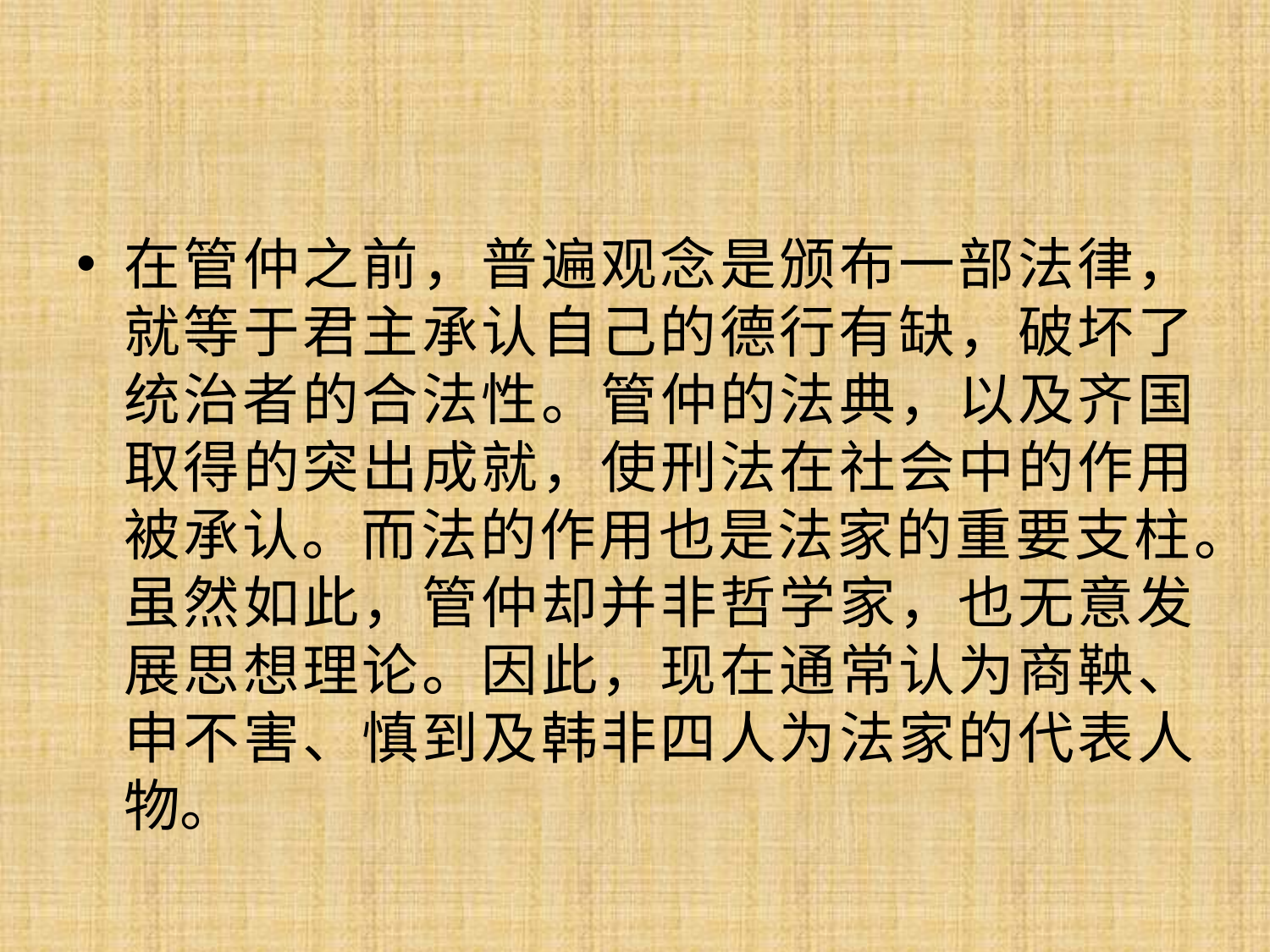

#
在管仲之前，普遍观念是颁布一部法律，就等于君主承认自己的德行有缺，破坏了统治者的合法性。管仲的法典，以及齐国取得的突出成就，使刑法在社会中的作用被承认。而法的作用也是法家的重要支柱。虽然如此，管仲却并非哲学家，也无意发展思想理论。因此，现在通常认为商鞅、申不害、慎到及韩非四人为法家的代表人物。